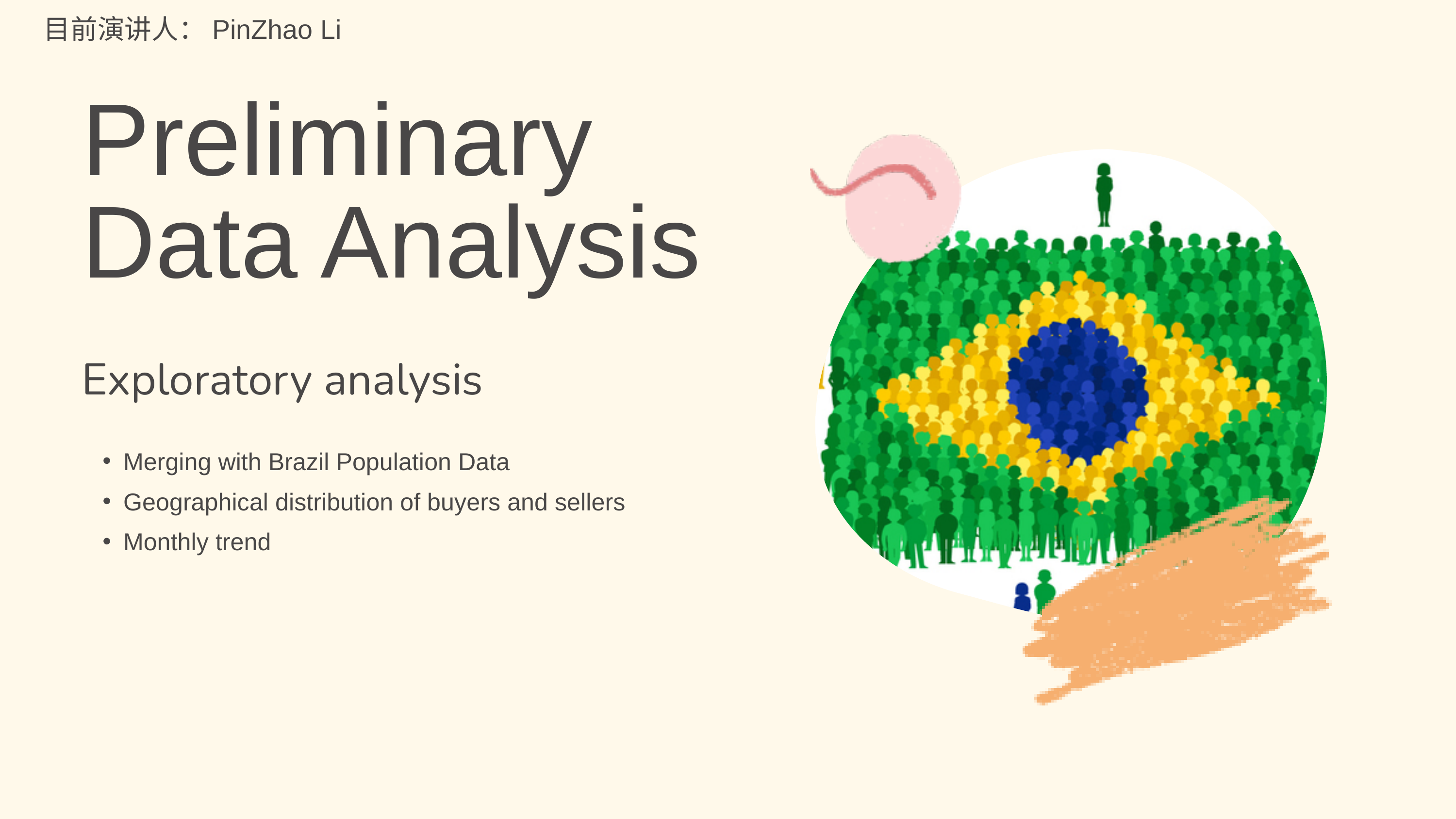

目前演讲人：PinZhao Li
Preliminary Data Analysis
Exploratory analysis
Merging with Brazil Population Data
Geographical distribution of buyers and sellers
Monthly trend